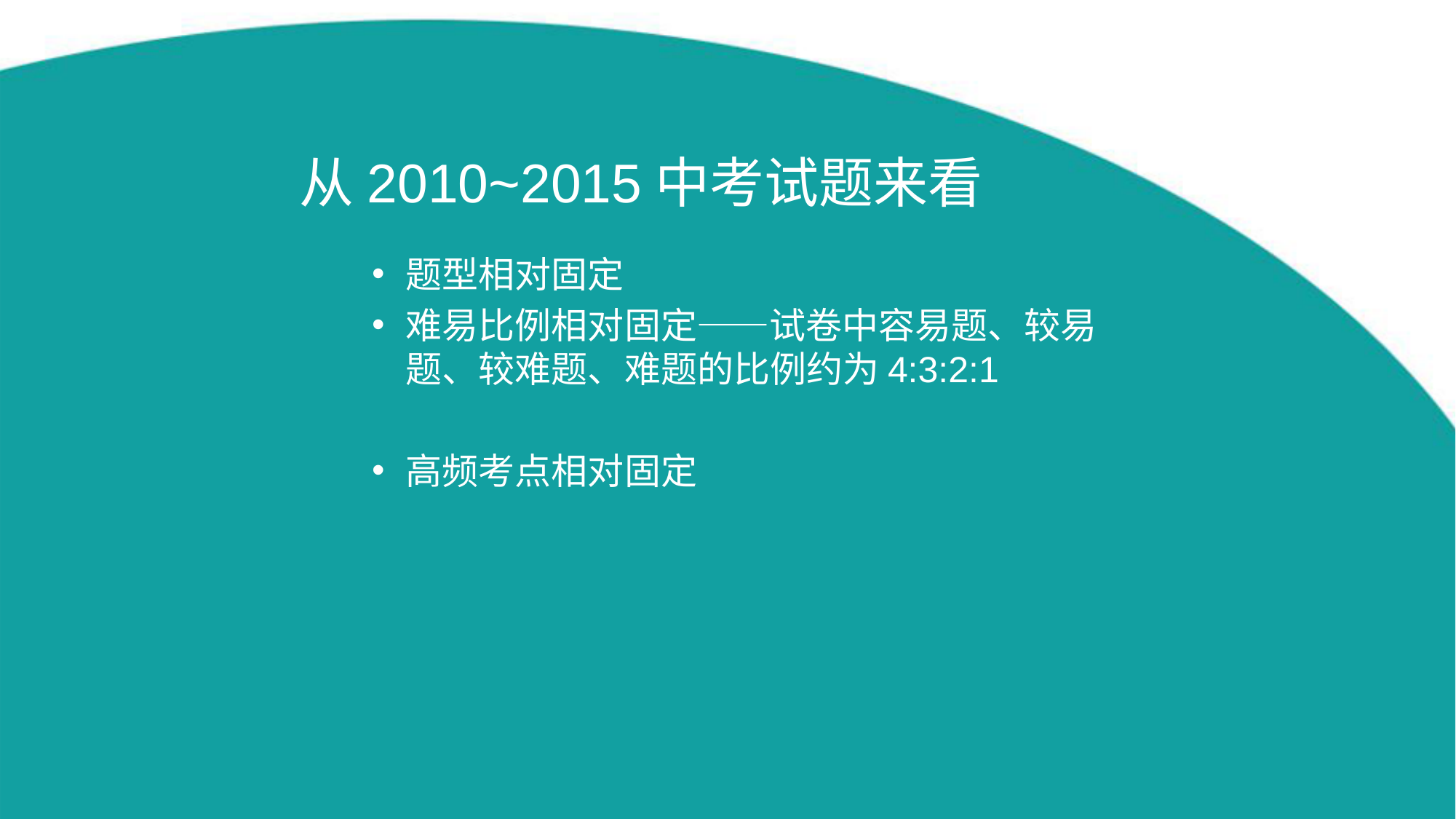

# 从2010~2015中考试题来看
题型相对固定
难易比例相对固定——试卷中容易题、较易题、较难题、难题的比例约为4:3:2:1

高频考点相对固定